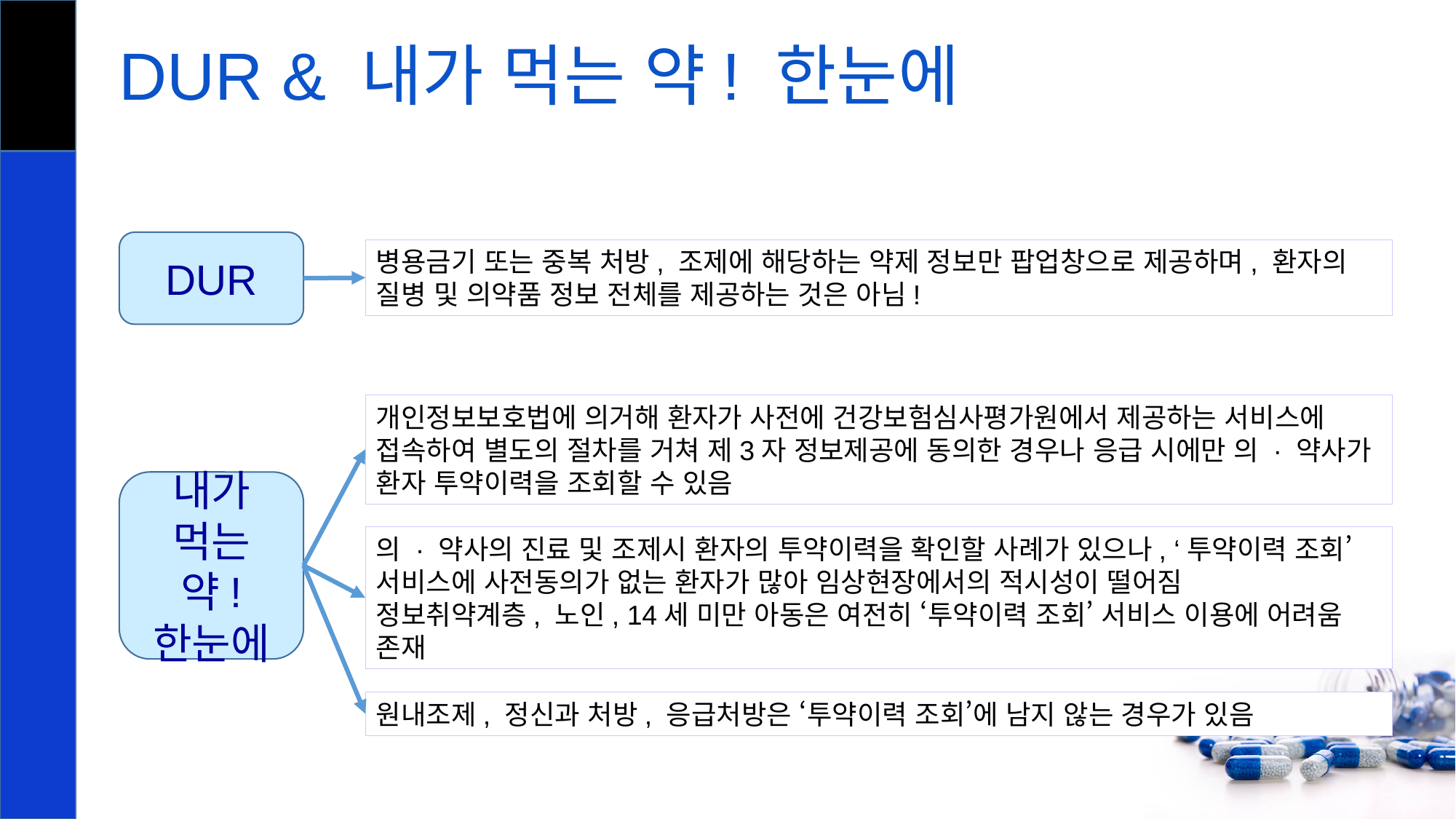

# DUR & 내가 먹는 약! 한눈에
DUR
병용금기 또는 중복 처방, 조제에 해당하는 약제 정보만 팝업창으로 제공하며, 환자의 질병 및 의약품 정보 전체를 제공하는 것은 아님!
개인정보보호법에 의거해 환자가 사전에 건강보험심사평가원에서 제공하는 서비스에 접속하여 별도의 절차를 거쳐 제3자 정보제공에 동의한 경우나 응급 시에만 의 · 약사가 환자 투약이력을 조회할 수 있음
내가 먹는 약! 한눈에
의 · 약사의 진료 및 조제시 환자의 투약이력을 확인할 사례가 있으나, ‘투약이력 조회’ 서비스에 사전동의가 없는 환자가 많아 임상현장에서의 적시성이 떨어짐
정보취약계층, 노인, 14세 미만 아동은 여전히 ‘투약이력 조회’ 서비스 이용에 어려움 존재
원내조제, 정신과 처방, 응급처방은 ‘투약이력 조회’에 남지 않는 경우가 있음